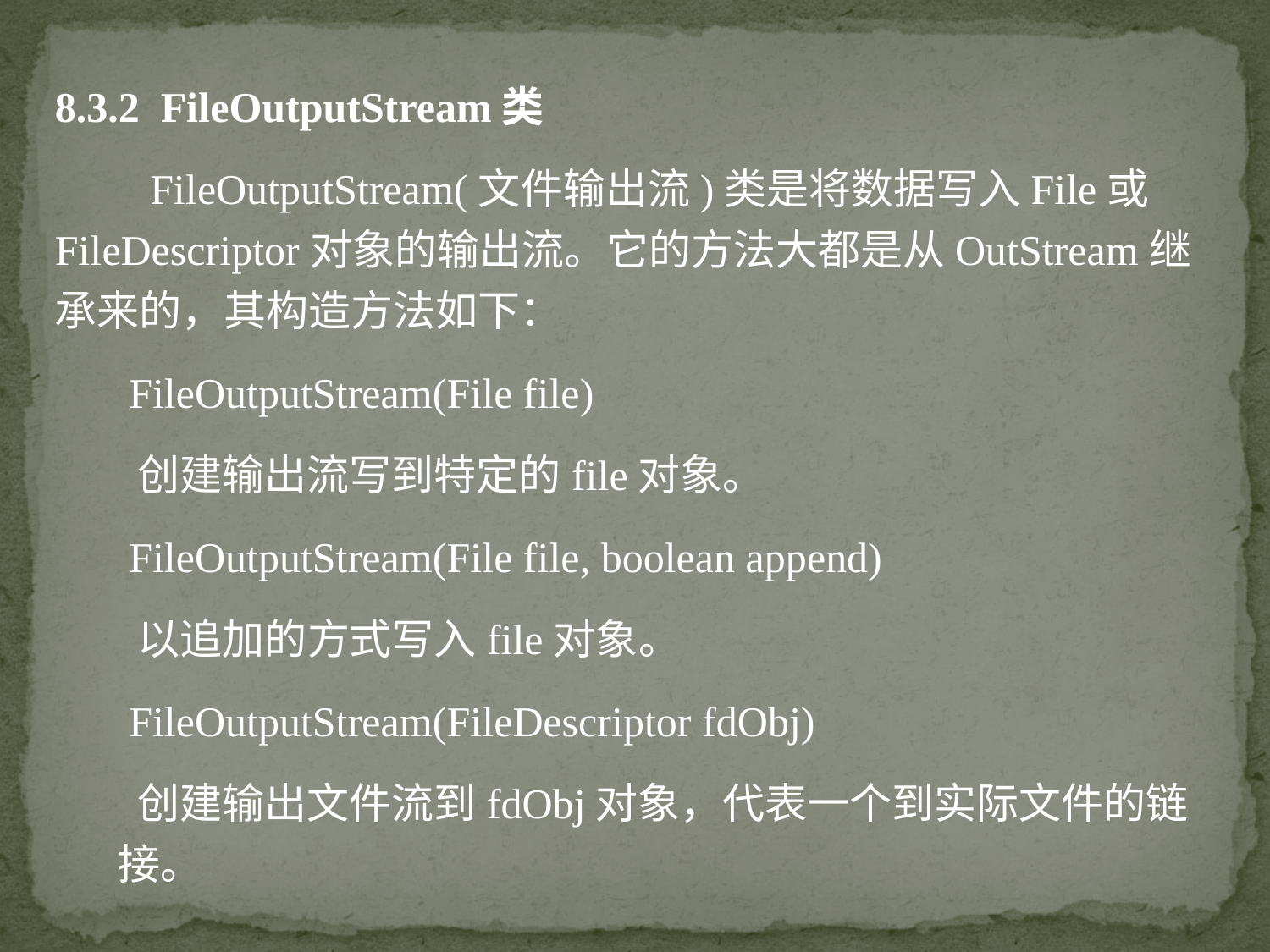

8.3.2  FileOutputStream类
         FileOutputStream(文件输出流)类是将数据写入File或 FileDescriptor对象的输出流。它的方法大都是从OutStream继承来的，其构造方法如下：
 FileOutputStream(File file)
 创建输出流写到特定的file对象。
 FileOutputStream(File file, boolean append)
 以追加的方式写入file对象。
 FileOutputStream(FileDescriptor fdObj)
 创建输出文件流到fdObj对象，代表一个到实际文件的链接。